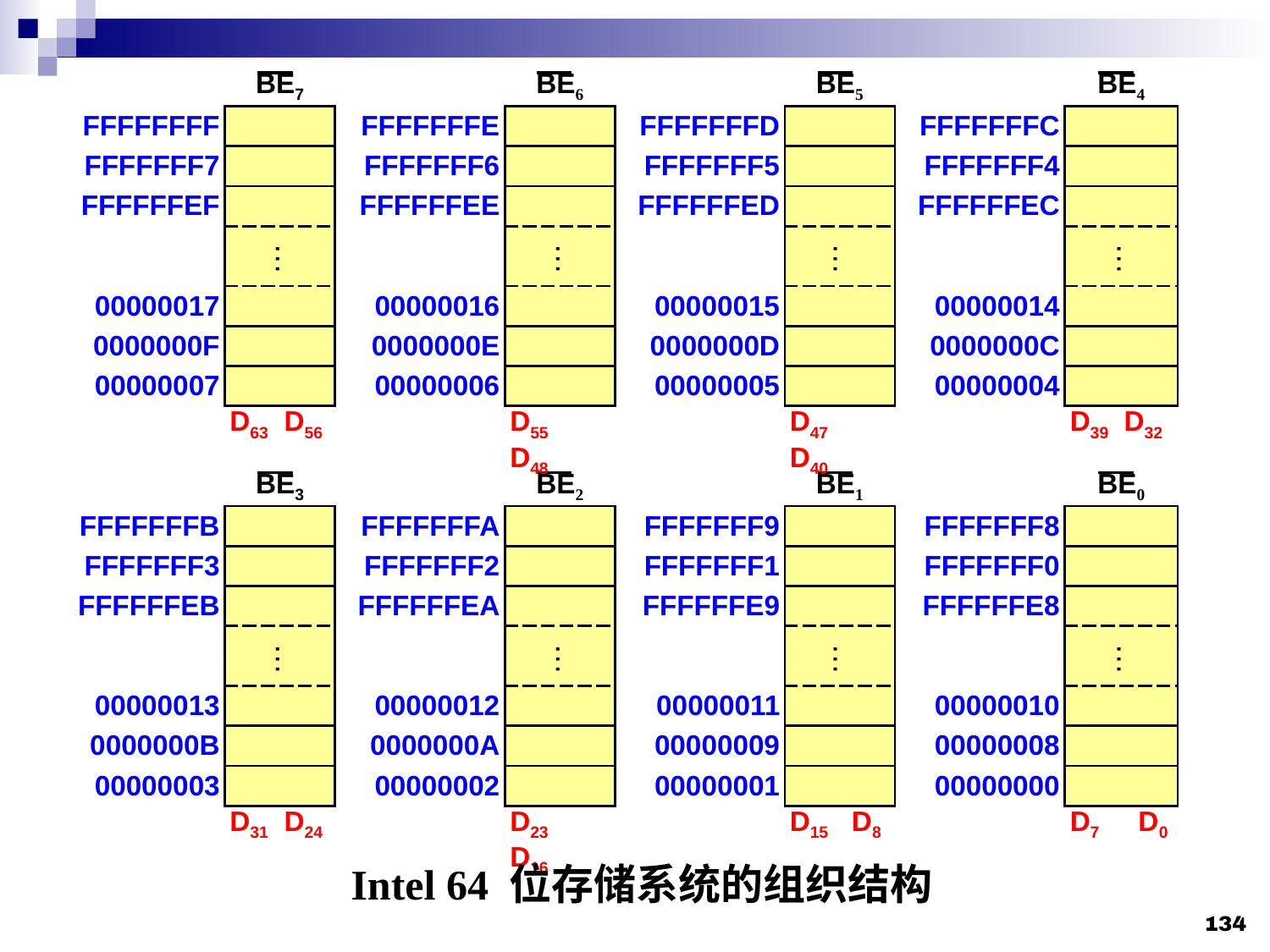

|  | BE7 |  | BE6 |  | BE5 |  | BE4 |
| --- | --- | --- | --- | --- | --- | --- | --- |
| FFFFFFFF |  | FFFFFFFE |  | FFFFFFFD |  | FFFFFFFC |  |
| FFFFFFF7 |  | FFFFFFF6 |  | FFFFFFF5 |  | FFFFFFF4 |  |
| FFFFFFEF |  | FFFFFFEE |  | FFFFFFED |  | FFFFFFEC |  |
|  |  |  |  |  |  |  |  |
| 00000017 |  | 00000016 |  | 00000015 |  | 00000014 |  |
| 0000000F |  | 0000000E |  | 0000000D |  | 0000000C |  |
| 00000007 |  | 00000006 |  | 00000005 |  | 00000004 |  |
|  | D63 D56 |  | D55 D48 |  | D47 D40 |  | D39 D32 |
…
…
…
…
|  | BE3 |  | BE2 |  | BE1 |  | BE0 |
| --- | --- | --- | --- | --- | --- | --- | --- |
| FFFFFFFB |  | FFFFFFFA |  | FFFFFFF9 |  | FFFFFFF8 |  |
| FFFFFFF3 |  | FFFFFFF2 |  | FFFFFFF1 |  | FFFFFFF0 |  |
| FFFFFFEB |  | FFFFFFEA |  | FFFFFFE9 |  | FFFFFFE8 |  |
|  |  |  |  |  |  |  |  |
| 00000013 |  | 00000012 |  | 00000011 |  | 00000010 |  |
| 0000000B |  | 0000000A |  | 00000009 |  | 00000008 |  |
| 00000003 |  | 00000002 |  | 00000001 |  | 00000000 |  |
|  | D31 D24 |  | D23 D16 |  | D15 D8 |  | D7 D0 |
…
…
…
…
Intel 64 位存储系统的组织结构
134